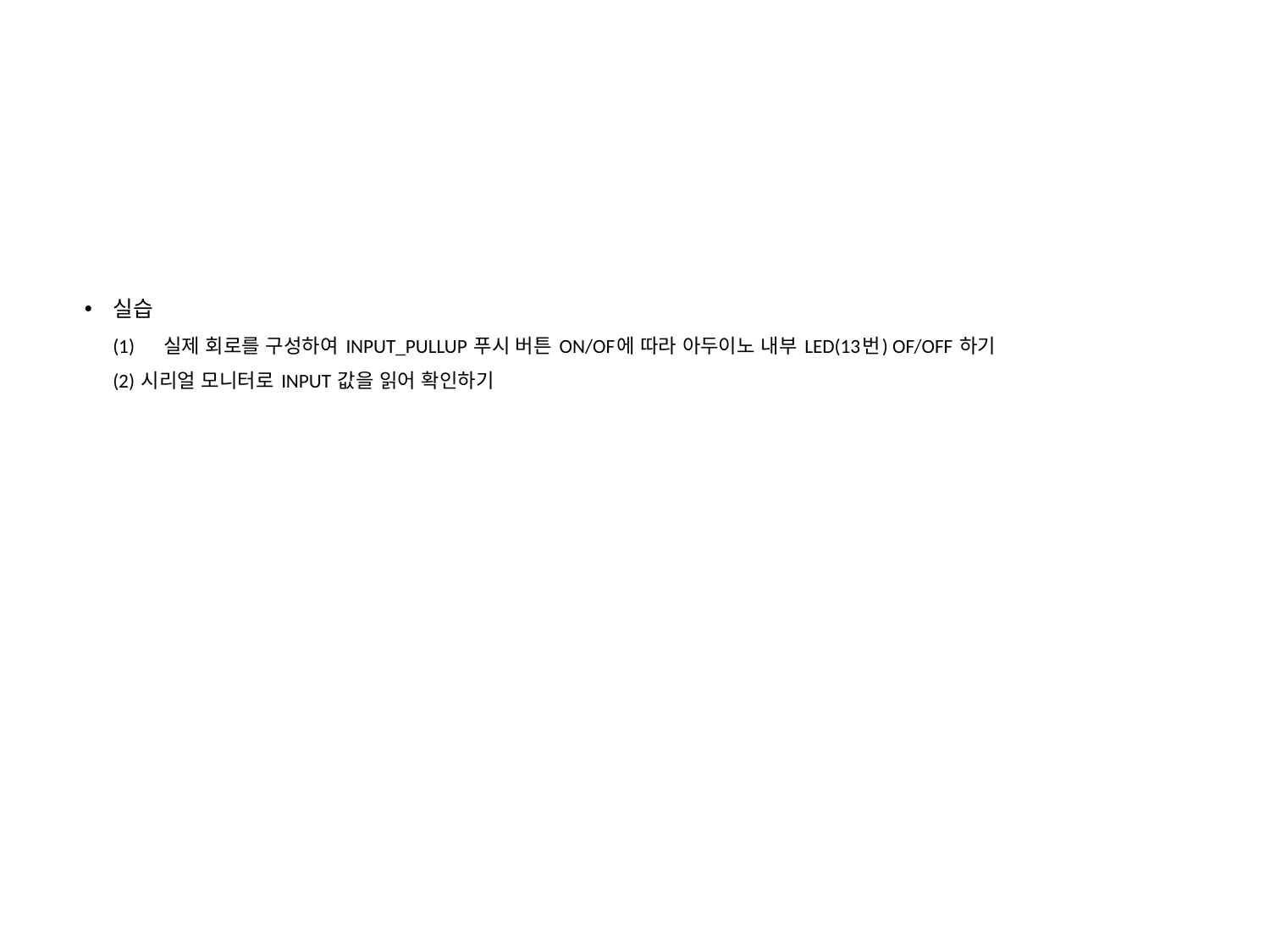

# 실습 (1)	실제 회로를 구성하여 INPUT_PULLUP 푸시 버튼 ON/OF에 따라 아두이노 내부 LED(13번) OF/OFF 하기 (2) 시리얼 모니터로 INPUT 값을 읽어 확인하기